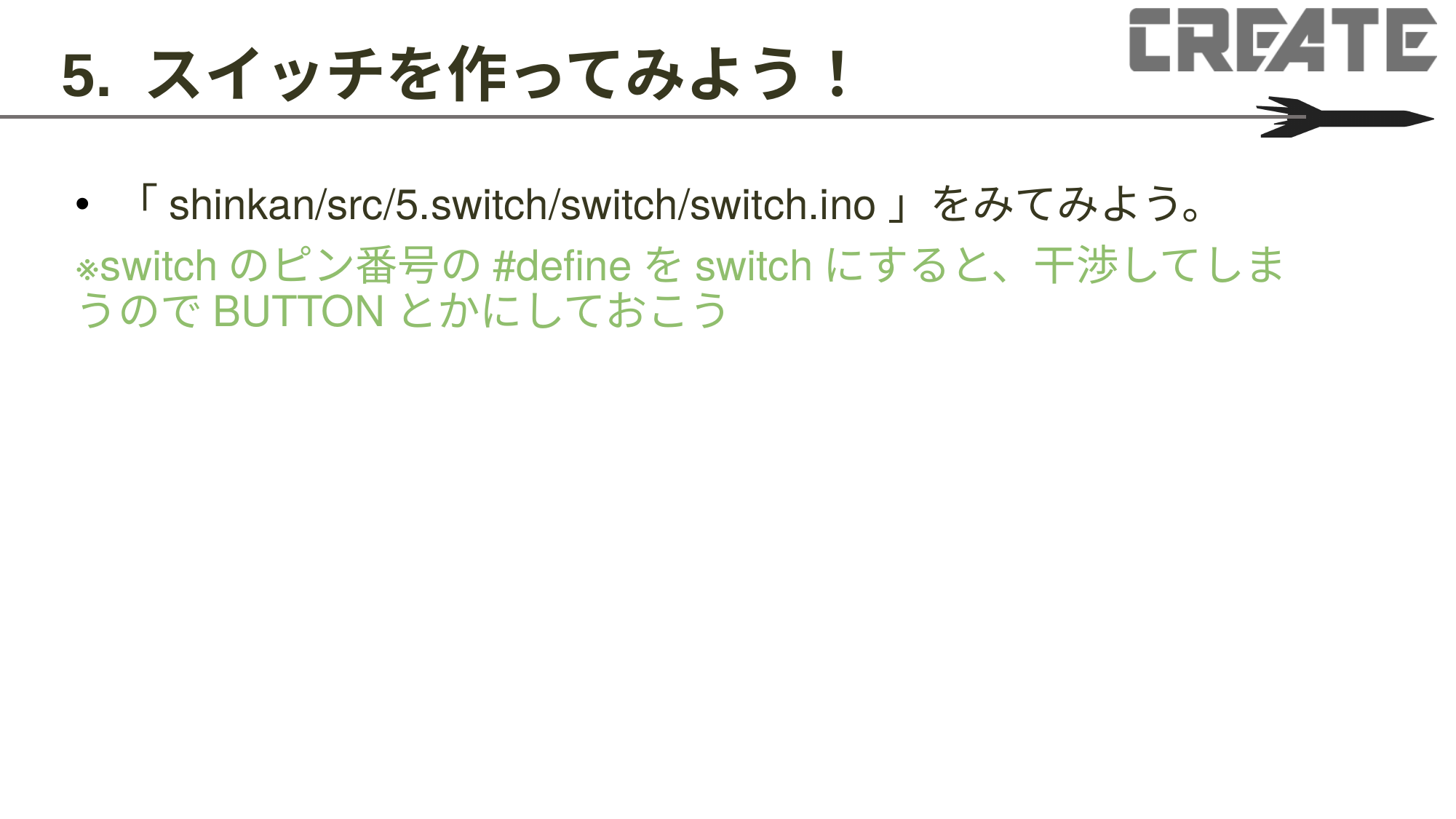

# 5. スイッチを作ってみよう！
「shinkan/src/5.switch/switch/switch.ino」をみてみよう。
※switchのピン番号の#defineをswitchにすると、干渉してしまうのでBUTTONとかにしておこう